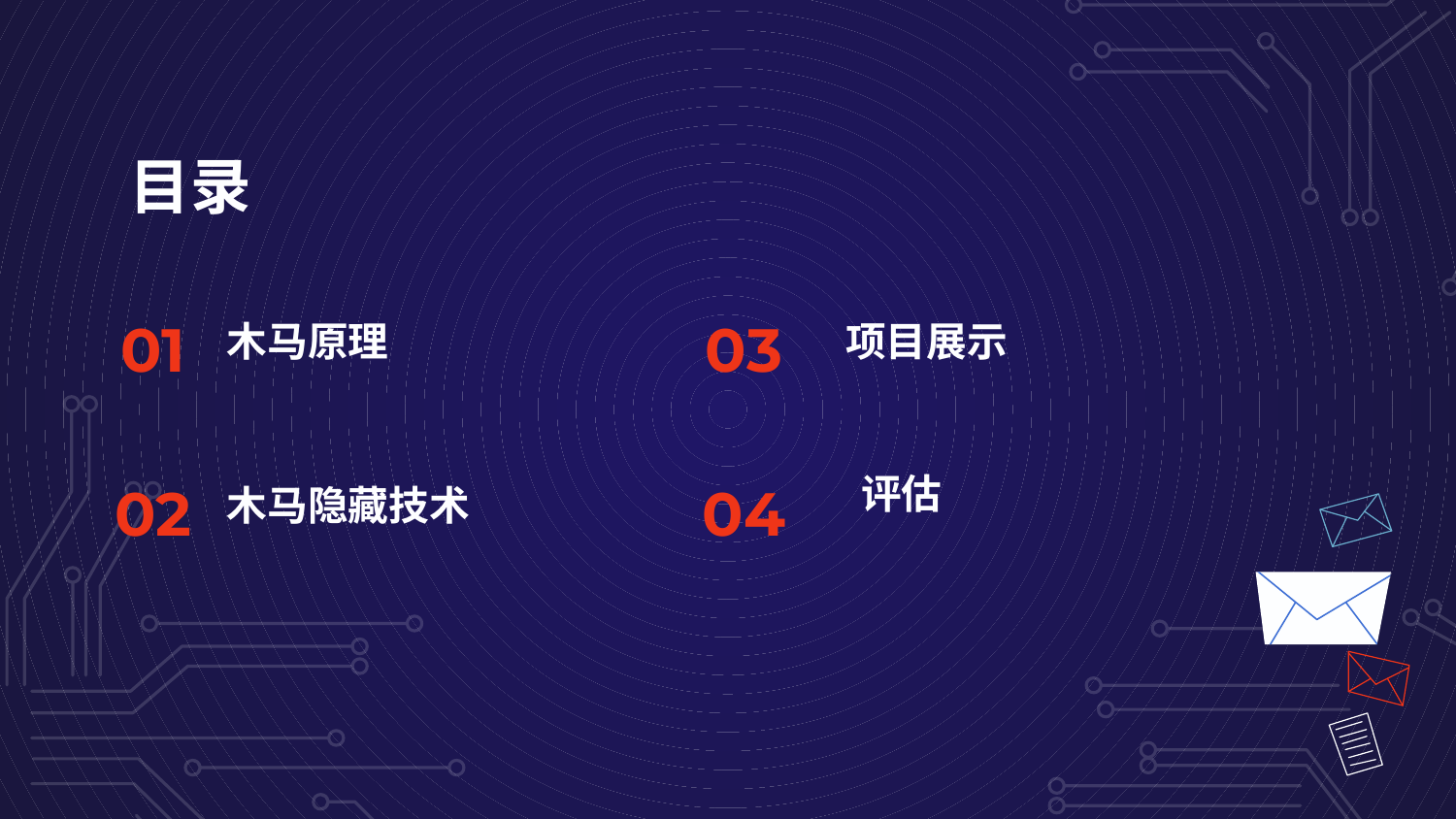

# 目录
01
木马原理
03
项目展示
评估
04
02
木马隐藏技术